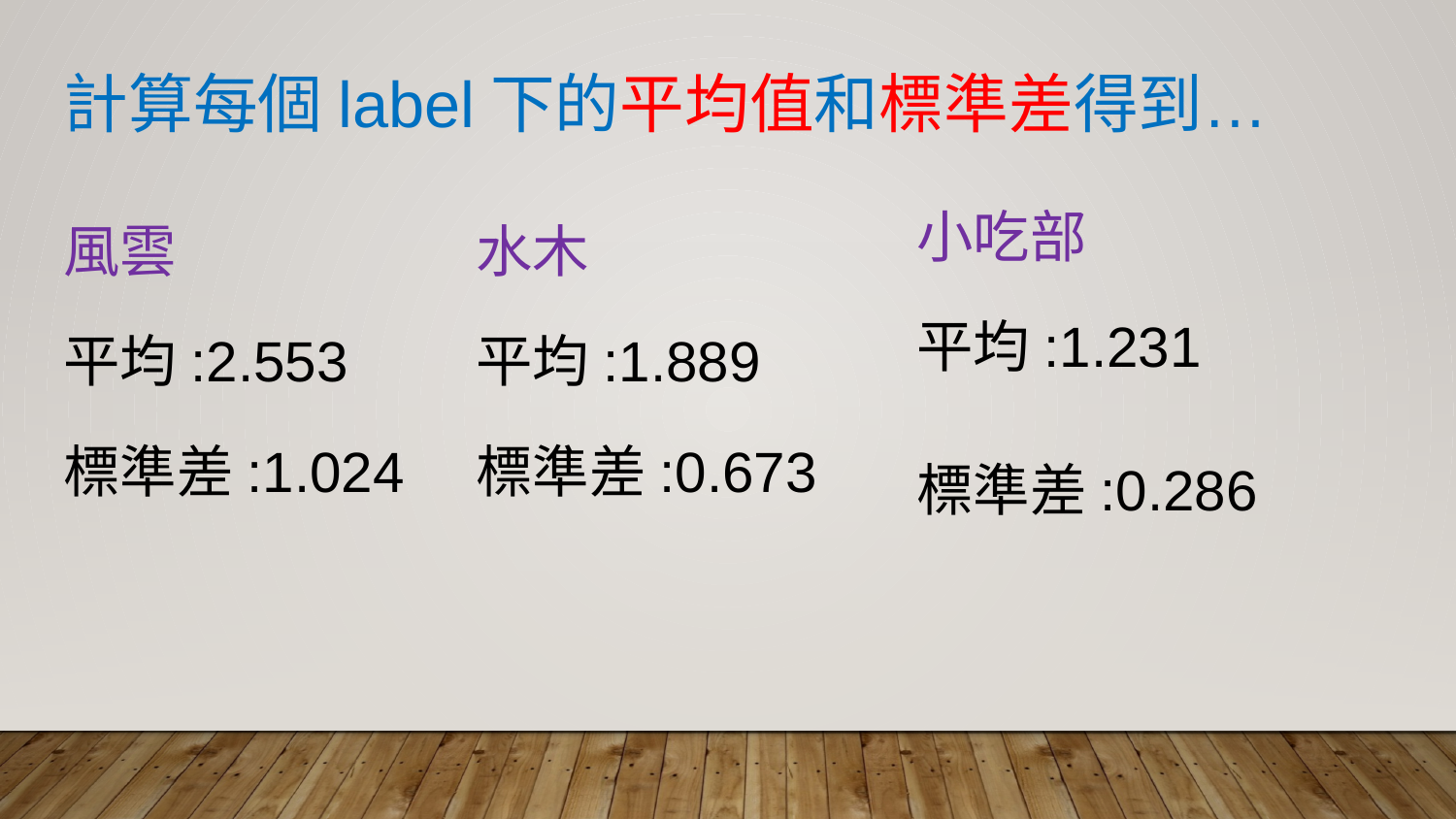

計算每個label下的平均值和標準差得到…

小吃部
平均:1.231
標準差:0.286

風雲
平均:2.553
標準差:1.024
水木
平均:1.889
標準差:0.673